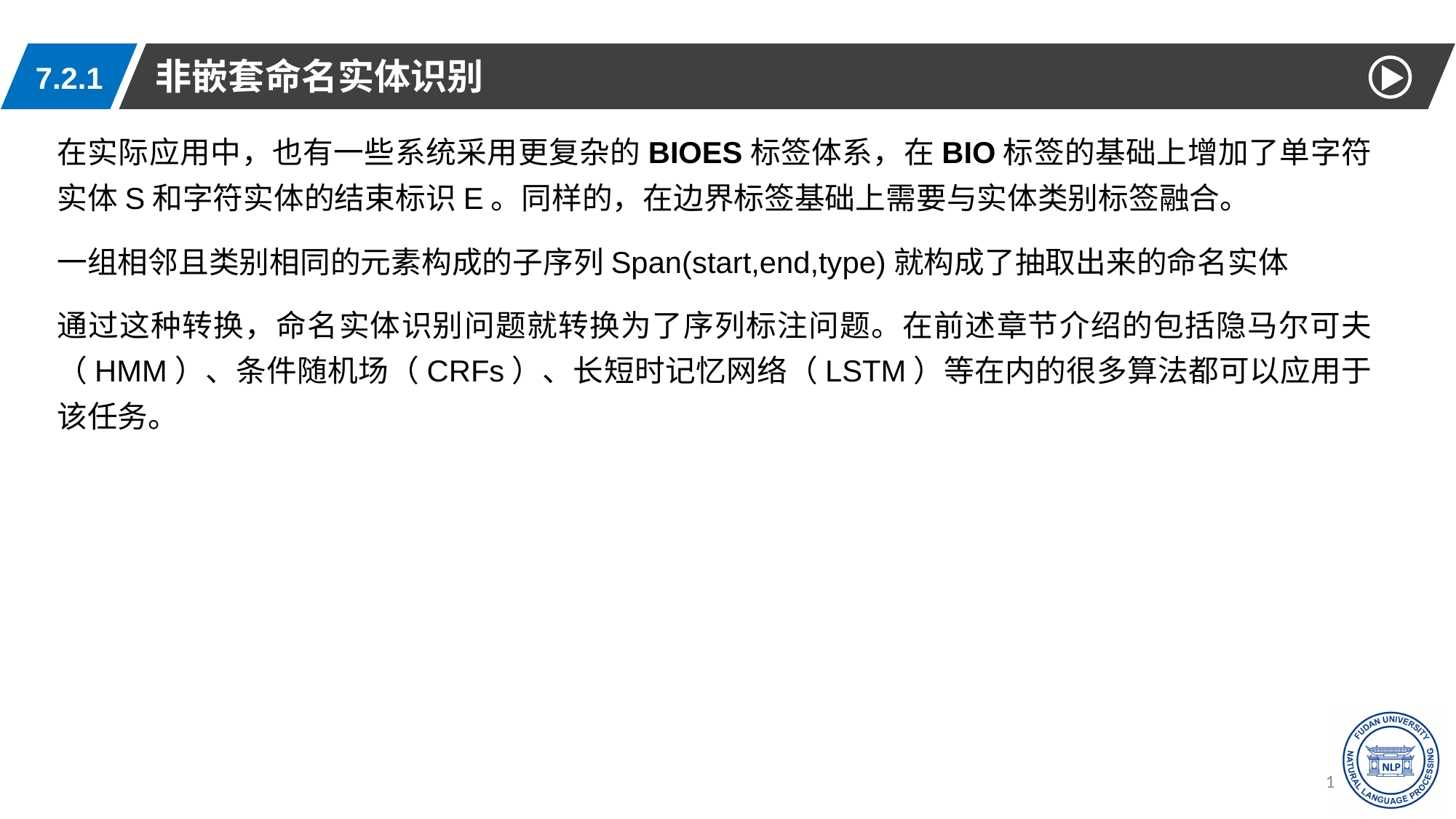

非嵌套命名实体识别
7.2.1

在实际应用中，也有一些系统采用更复杂的BIOES标签体系，在BIO标签的基础上增加了单字符实体S和字符实体的结束标识E。同样的，在边界标签基础上需要与实体类别标签融合。
一组相邻且类别相同的元素构成的子序列Span(start,end,type)就构成了抽取出来的命名实体
通过这种转换，命名实体识别问题就转换为了序列标注问题。在前述章节介绍的包括隐马尔可夫（HMM）、条件随机场（CRFs）、长短时记忆网络（LSTM）等在内的很多算法都可以应用于该任务。
14